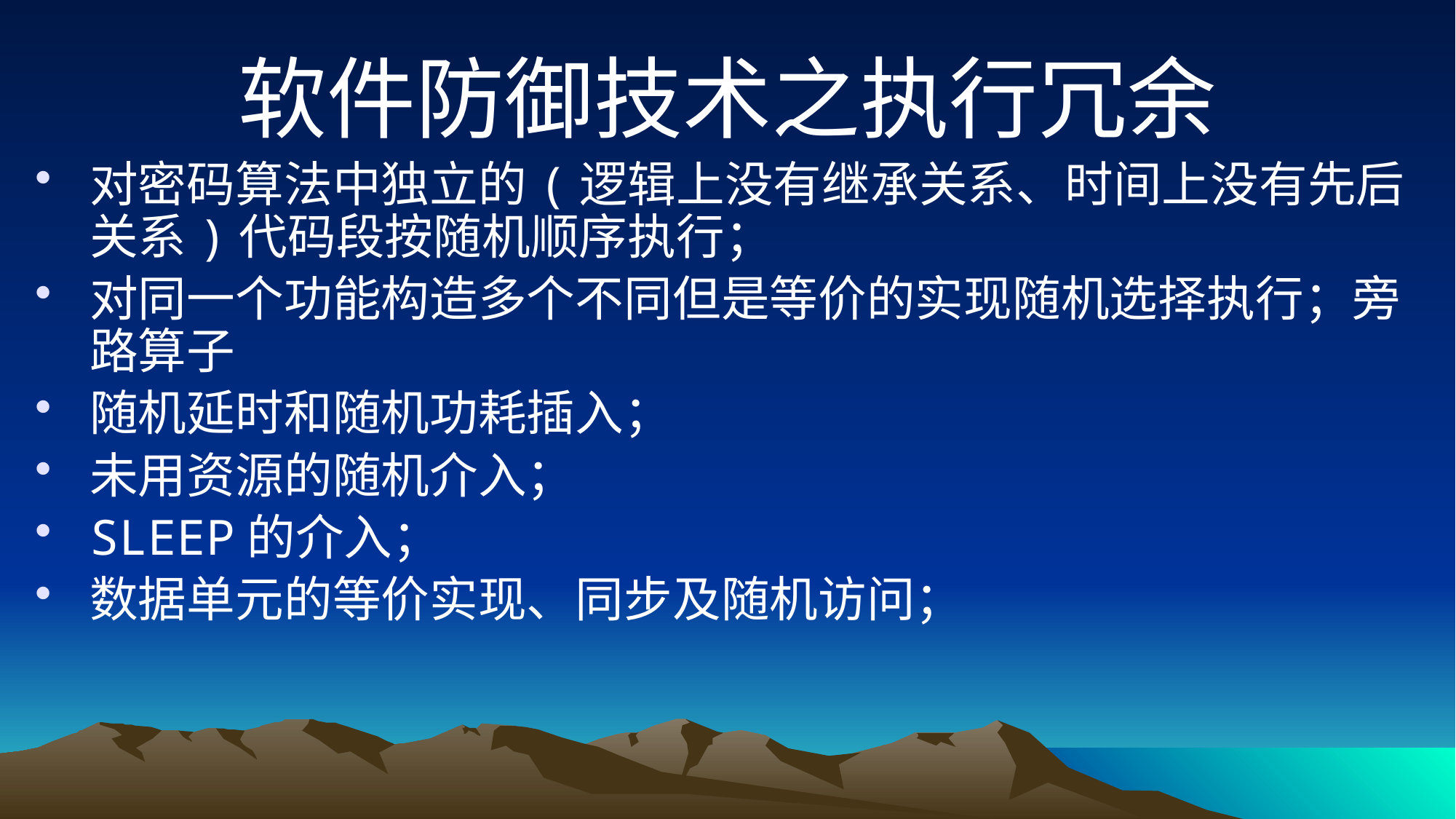

# 软件防御技术之执行冗余
对密码算法中独立的(逻辑上没有继承关系、时间上没有先后关系)代码段按随机顺序执行；
对同一个功能构造多个不同但是等价的实现随机选择执行；旁路算子
随机延时和随机功耗插入；
未用资源的随机介入；
SLEEP的介入；
数据单元的等价实现、同步及随机访问；